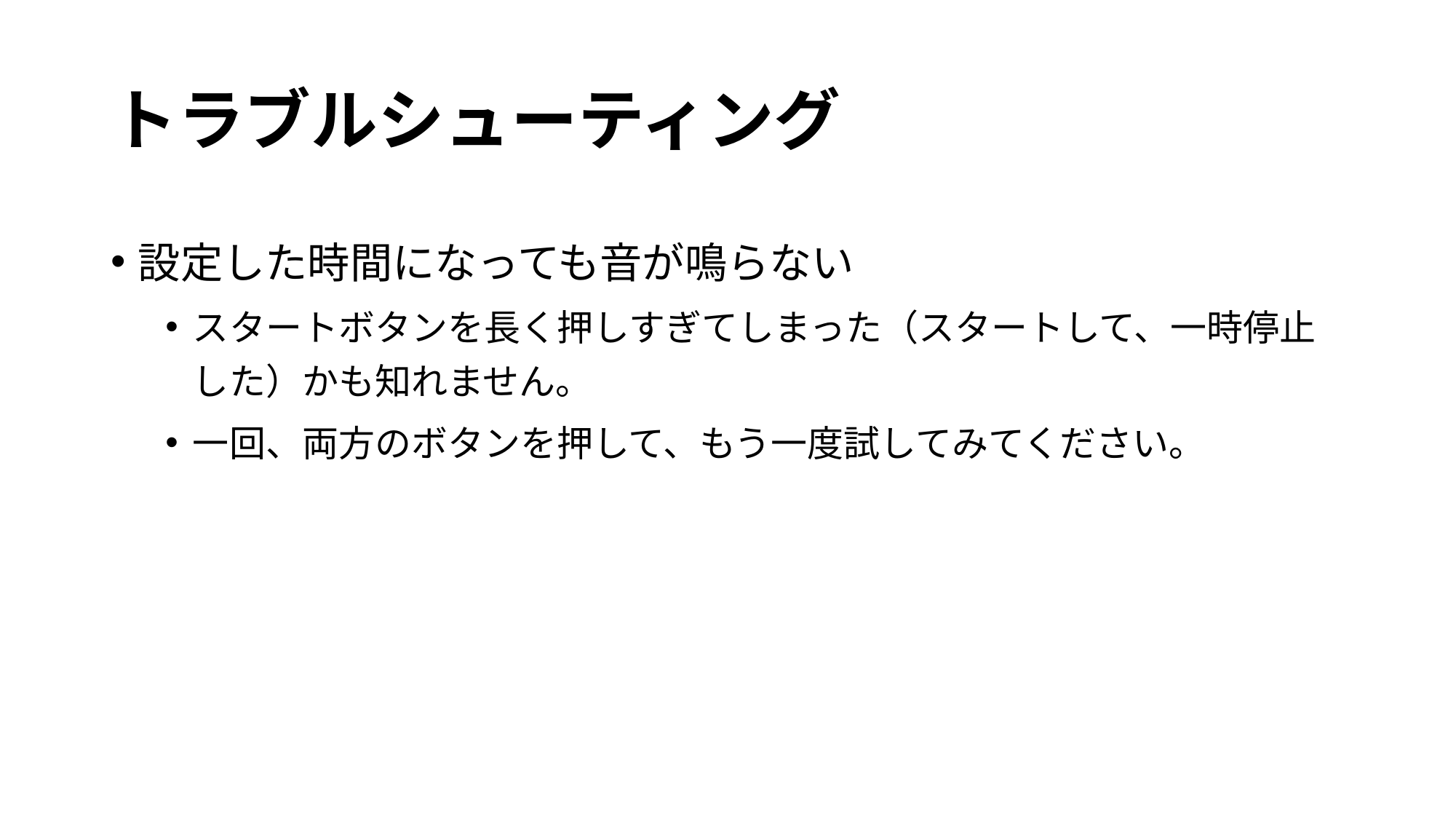

# トラブルシューティング
設定した時間になっても音が鳴らない
スタートボタンを長く押しすぎてしまった（スタートして、一時停止した）かも知れません。
一回、両方のボタンを押して、もう一度試してみてください。